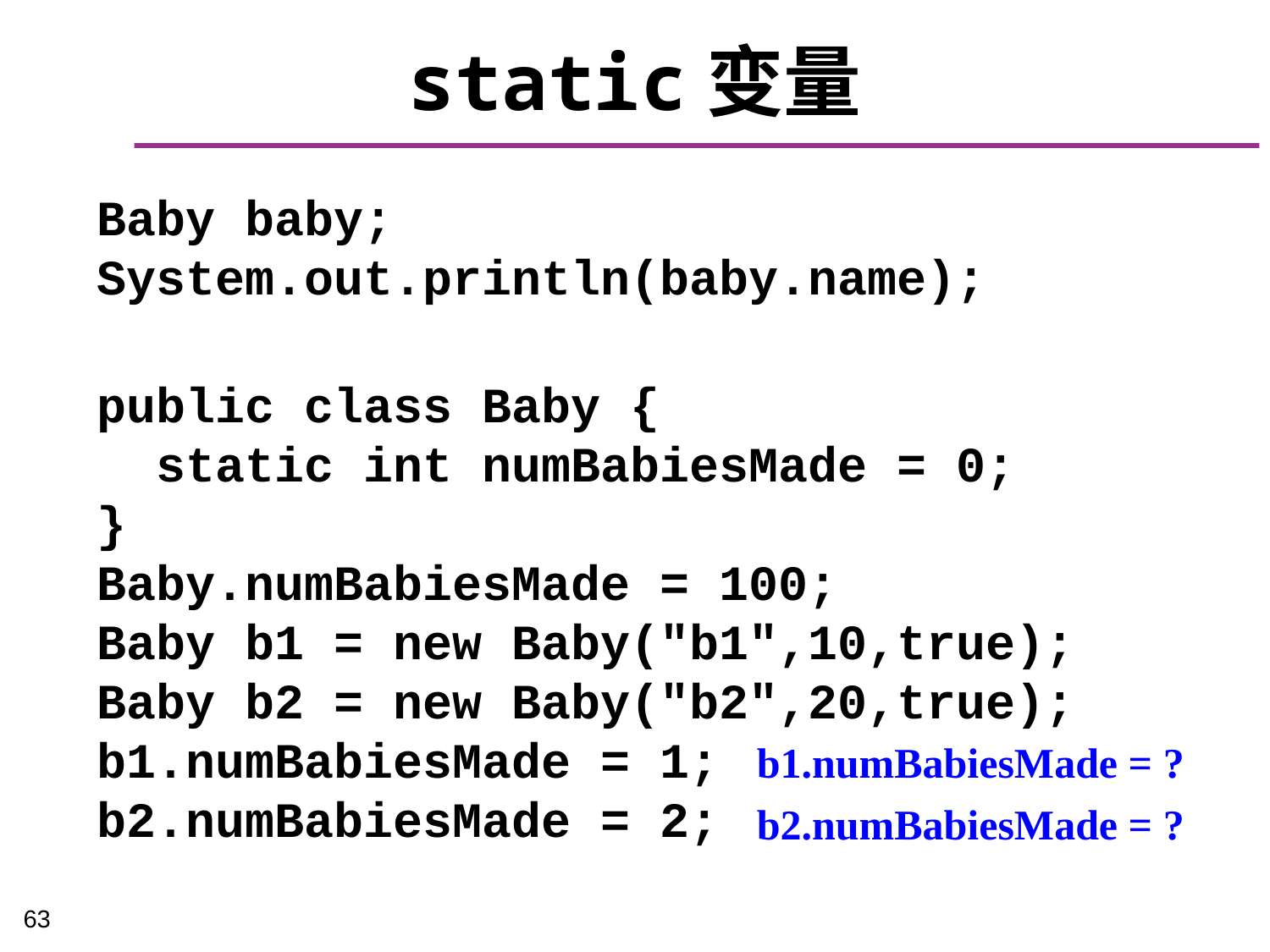

# static变量
Baby baby;
System.out.println(baby.name);

public class Baby {
  static int numBabiesMade = 0;
}
Baby.numBabiesMade = 100;
Baby b1 = new Baby("b1",10,true);
Baby b2 = new Baby("b2",20,true);
b1.numBabiesMade = 1;
b2.numBabiesMade = 2;
b1.numBabiesMade = ?
b2.numBabiesMade = ?
63